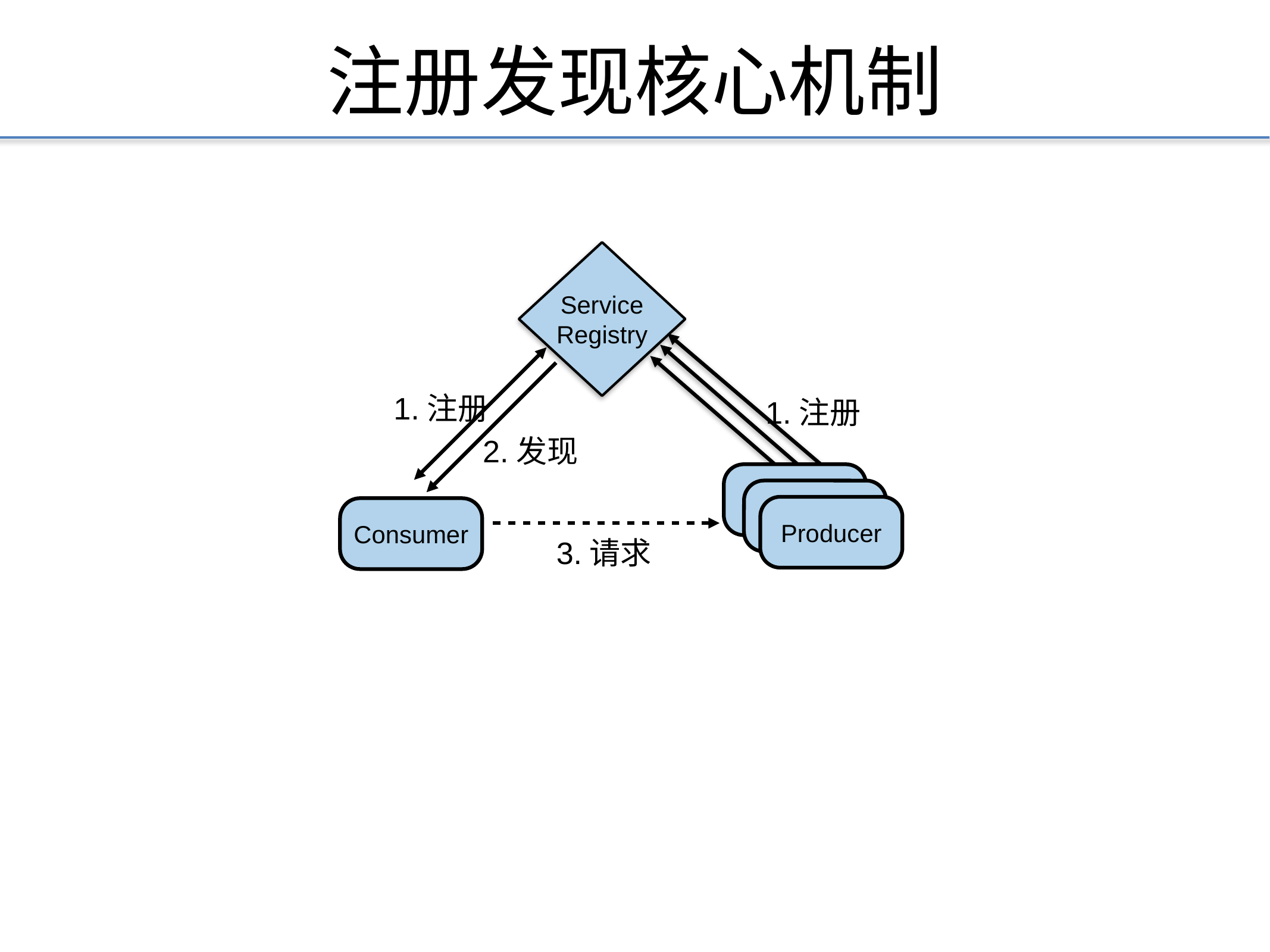

注册发现核心机制

Service
Registry

1.注册
1.注册
2.发现
Producer
Producer
Producer
Consumer

3.请求
74